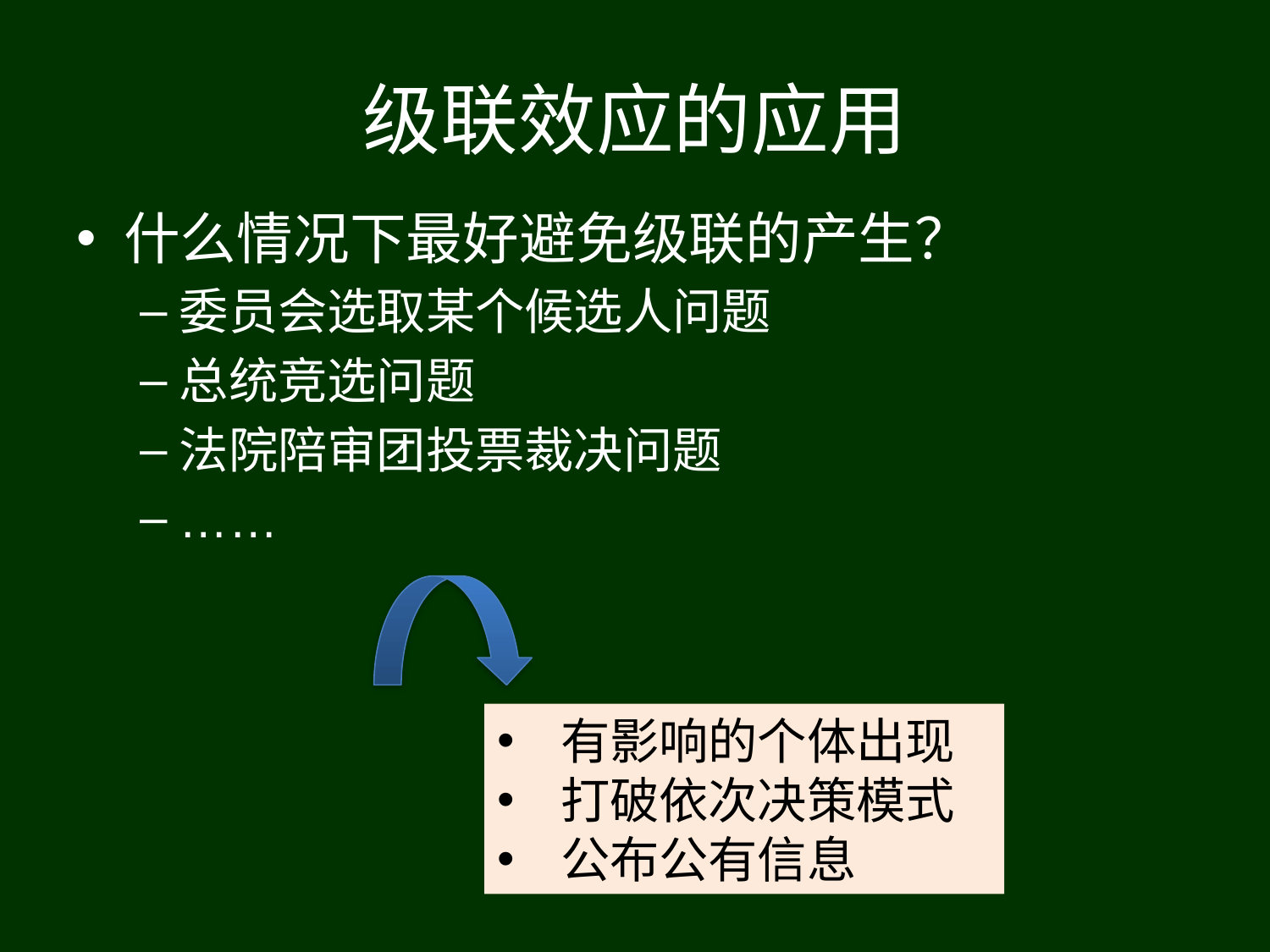

# 级联效应的应用
什么情况下最好避免级联的产生？
委员会选取某个候选人问题
总统竞选问题
法院陪审团投票裁决问题
……

有影响的个体出现
打破依次决策模式
公布公有信息